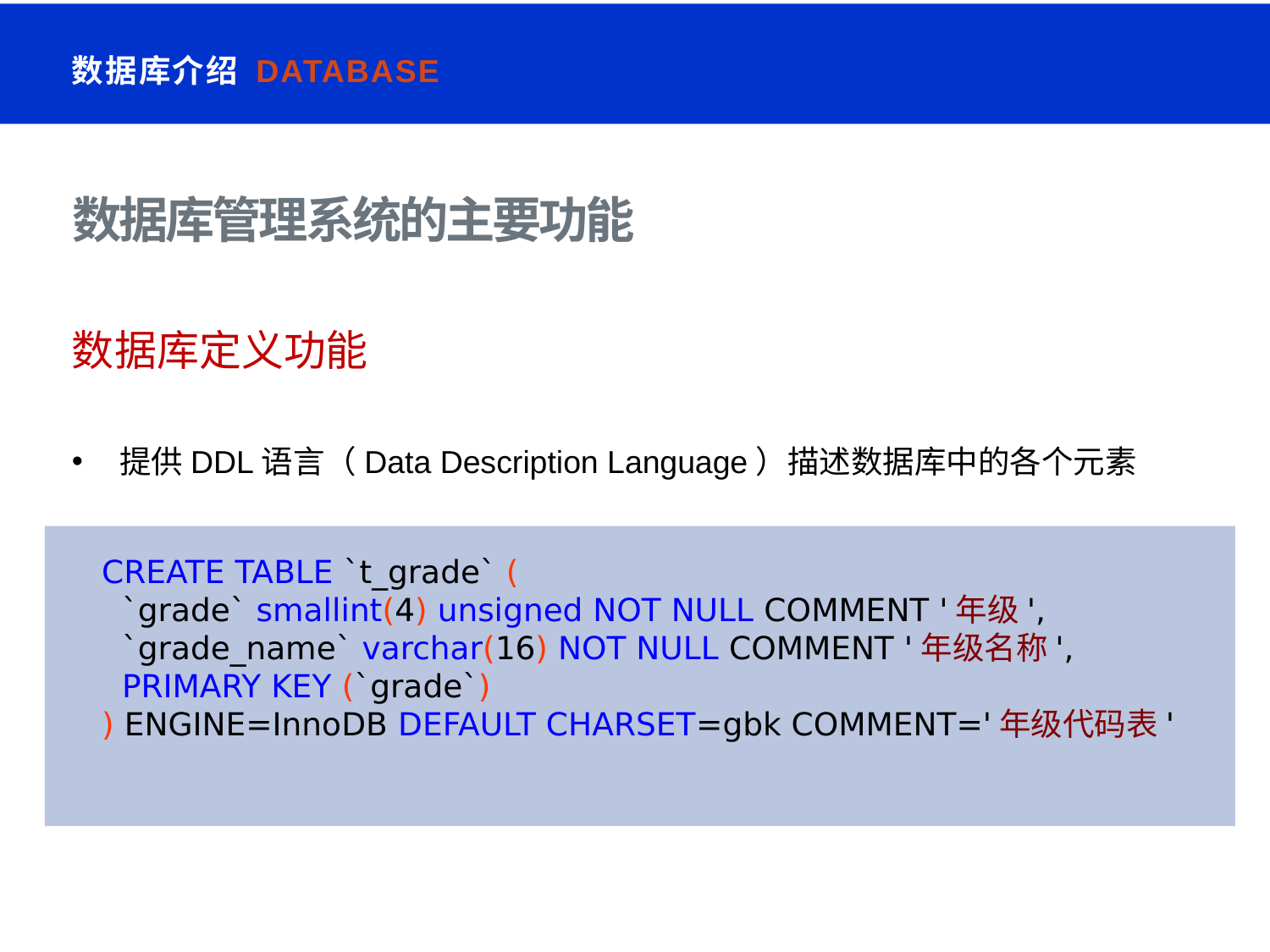

数据库介绍 Database
# 数据库管理系统的主要功能
数据库定义功能
提供DDL语言（Data Description Language）描述数据库中的各个元素

CREATE TABLE `t_grade` (
  `grade` smallint(4) unsigned NOT NULL COMMENT '年级',
  `grade_name` varchar(16) NOT NULL COMMENT '年级名称',
  PRIMARY KEY (`grade`)
) ENGINE=InnoDB DEFAULT CHARSET=gbk COMMENT='年级代码表'